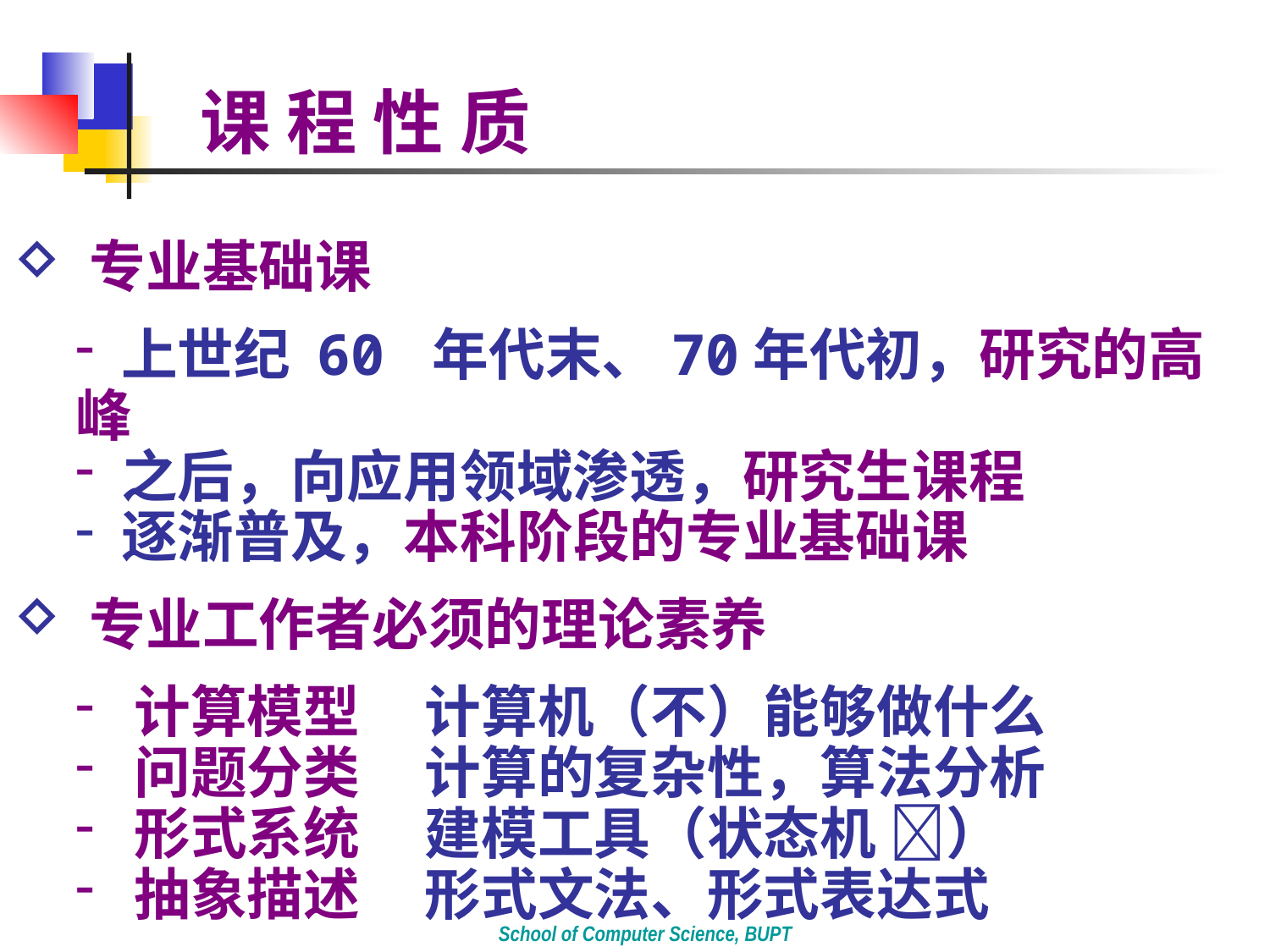

# 课 程 性 质
 专业基础课

 上世纪 60 年代末、70年代初，研究的高峰
 之后，向应用领域渗透，研究生课程
 逐渐普及，本科阶段的专业基础课

 专业工作者必须的理论素养

  计算模型     计算机（不）能够做什么
  问题分类     计算的复杂性，算法分析
  形式系统     建模工具（状态机 …）
  抽象描述     形式文法、形式表达式

School of Computer Science, BUPT
4